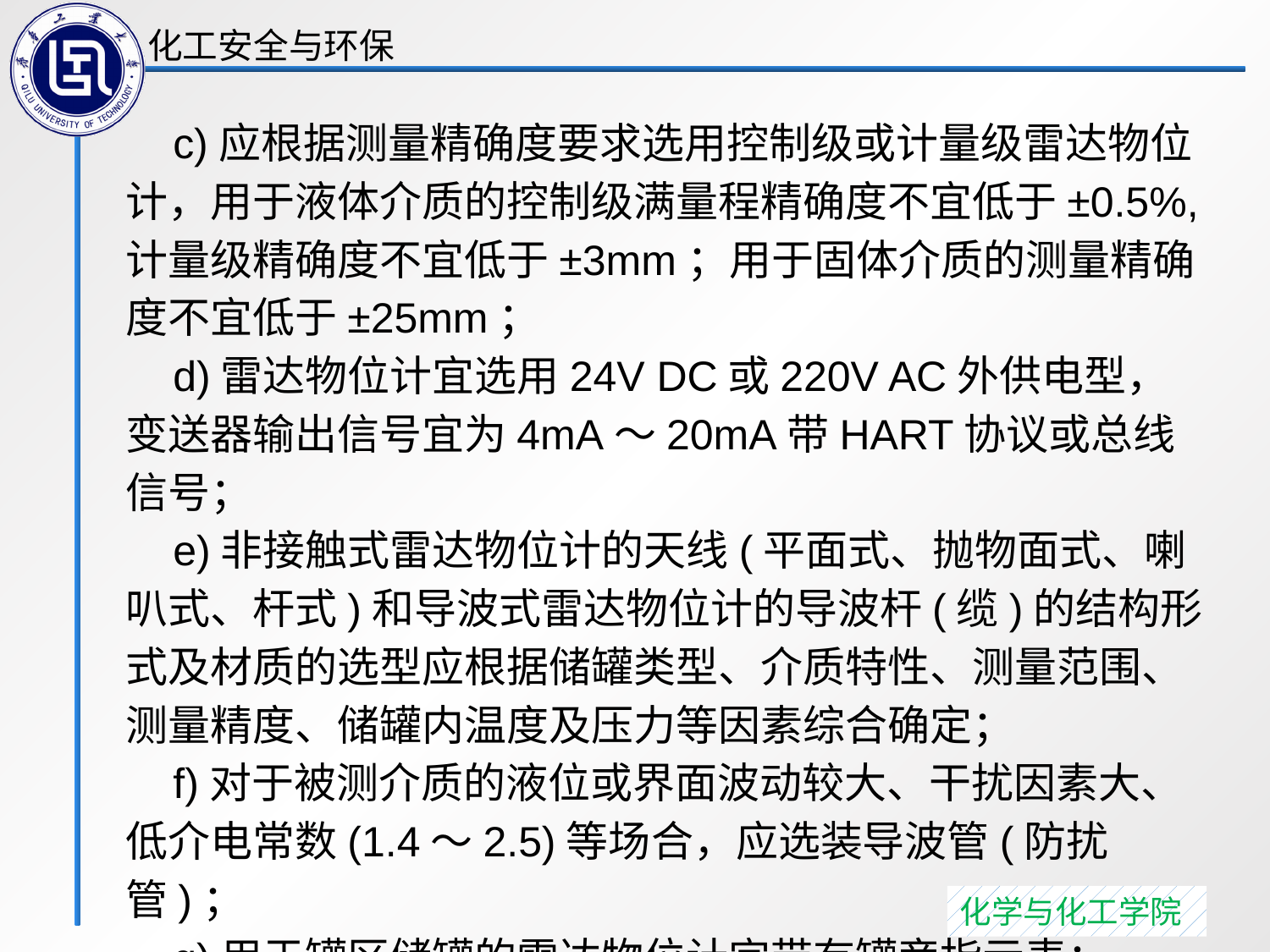

c)应根据测量精确度要求选用控制级或计量级雷达物位计，用于液体介质的控制级满量程精确度不宜低于±0.5%,计量级精确度不宜低于±3mm；用于固体介质的测量精确度不宜低于±25mm；
    d)雷达物位计宜选用24V DC或220V AC外供电型，变送器输出信号宜为4mA～20mA带HART协议或总线信号；
    e)非接触式雷达物位计的天线(平面式、抛物面式、喇叭式、杆式)和导波式雷达物位计的导波杆(缆)的结构形式及材质的选型应根据储罐类型、介质特性、测量范围、测量精度、储罐内温度及压力等因素综合确定；
    f)对于被测介质的液位或界面波动较大、干扰因素大、低介电常数(1.4～2.5)等场合，应选装导波管(防扰管)；
    g)用于罐区储罐的雷达物位计宜带有罐旁指示表；